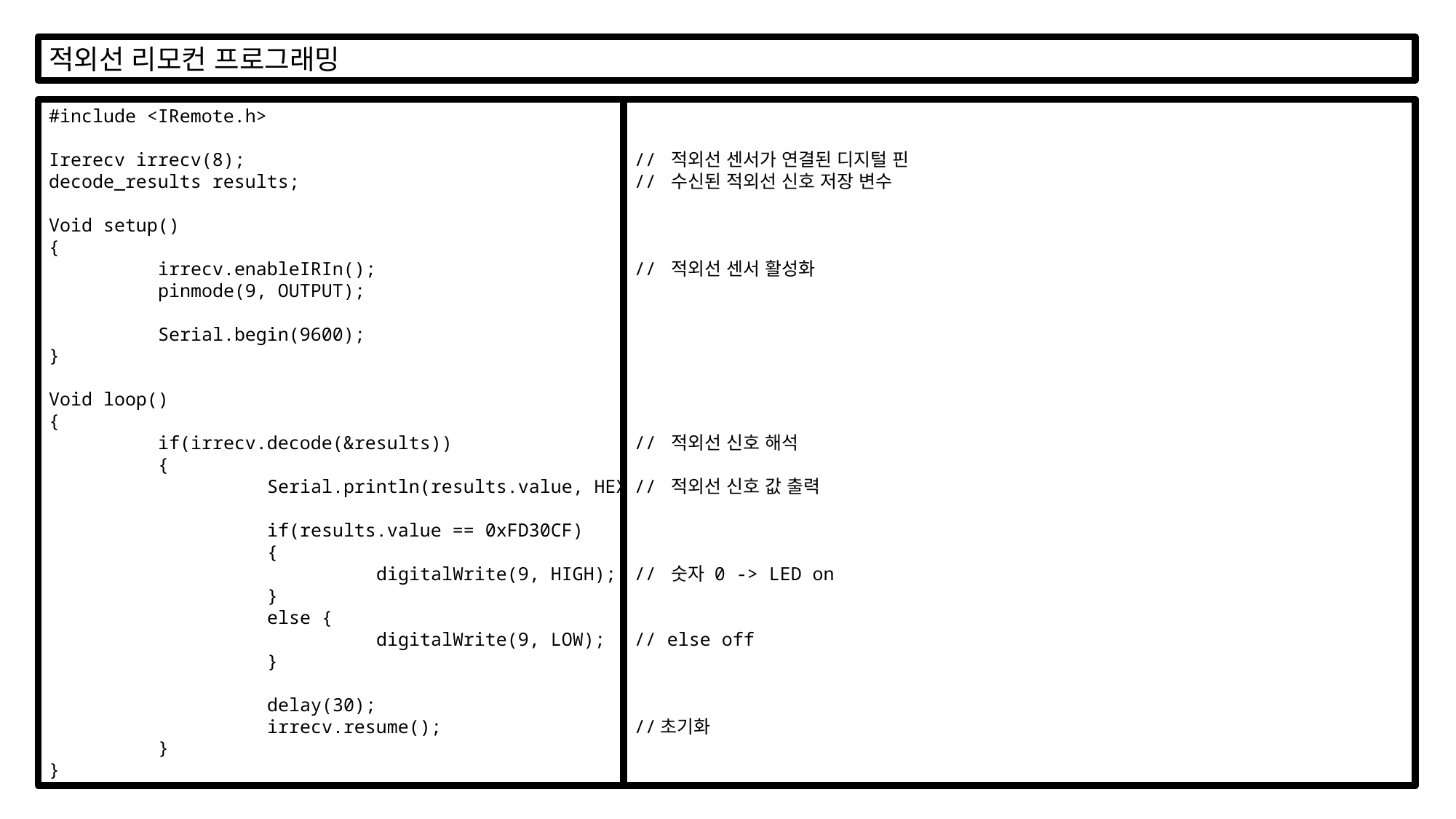

적외선 리모컨 프로그래밍
#include <IRemote.h>

Irerecv irrecv(8);
decode_results results;

Void setup()
{
	irrecv.enableIRIn();
	pinmode(9, OUTPUT);

	Serial.begin(9600);
}

Void loop()
{
	if(irrecv.decode(&results))
	{
		Serial.println(results.value, HEX);

		if(results.value == 0xFD30CF)
		{
			digitalWrite(9, HIGH);
		}
		else {
			digitalWrite(9, LOW);
		}

		delay(30);
		irrecv.resume();
	}
}

// 적외선 센서가 연결된 디지털 핀
// 수신된 적외선 신호 저장 변수

// 적외선 센서 활성화

// 적외선 신호 해석

// 적외선 신호 값 출력

// 숫자 0 -> LED on

// else off

//초기화